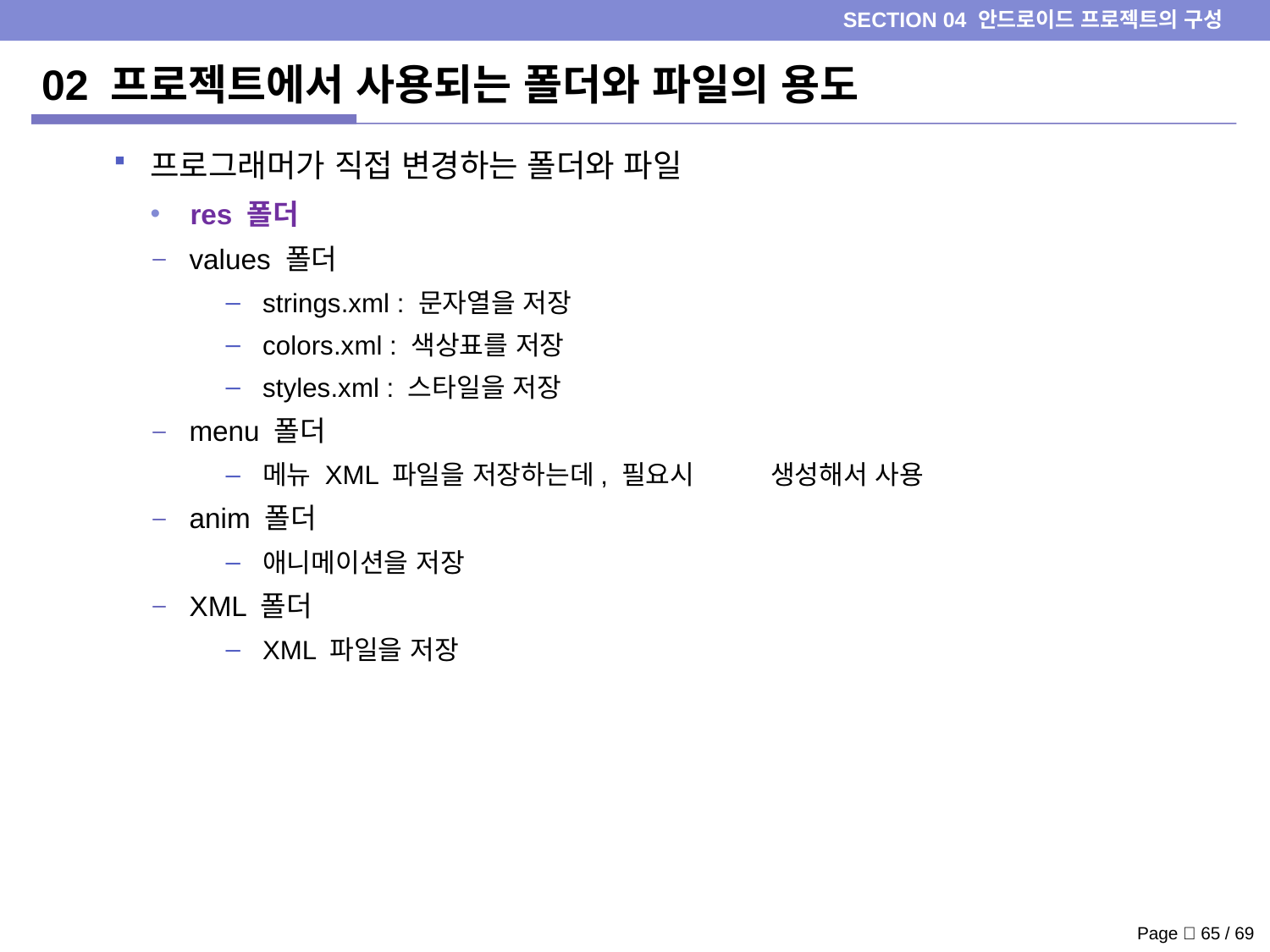

SECTION 04 안드로이드 프로젝트의 구성

# 02 프로젝트에서 사용되는 폴더와 파일의 용도
프로그래머가 직접 변경하는 폴더와 파일
res 폴더
values 폴더
strings.xml : 문자열을 저장
colors.xml : 색상표를 저장
styles.xml : 스타일을 저장
menu 폴더
메뉴 XML 파일을 저장하는데, 필요시 	생성해서 사용
anim 폴더
애니메이션을 저장
XML 폴더
XML 파일을 저장